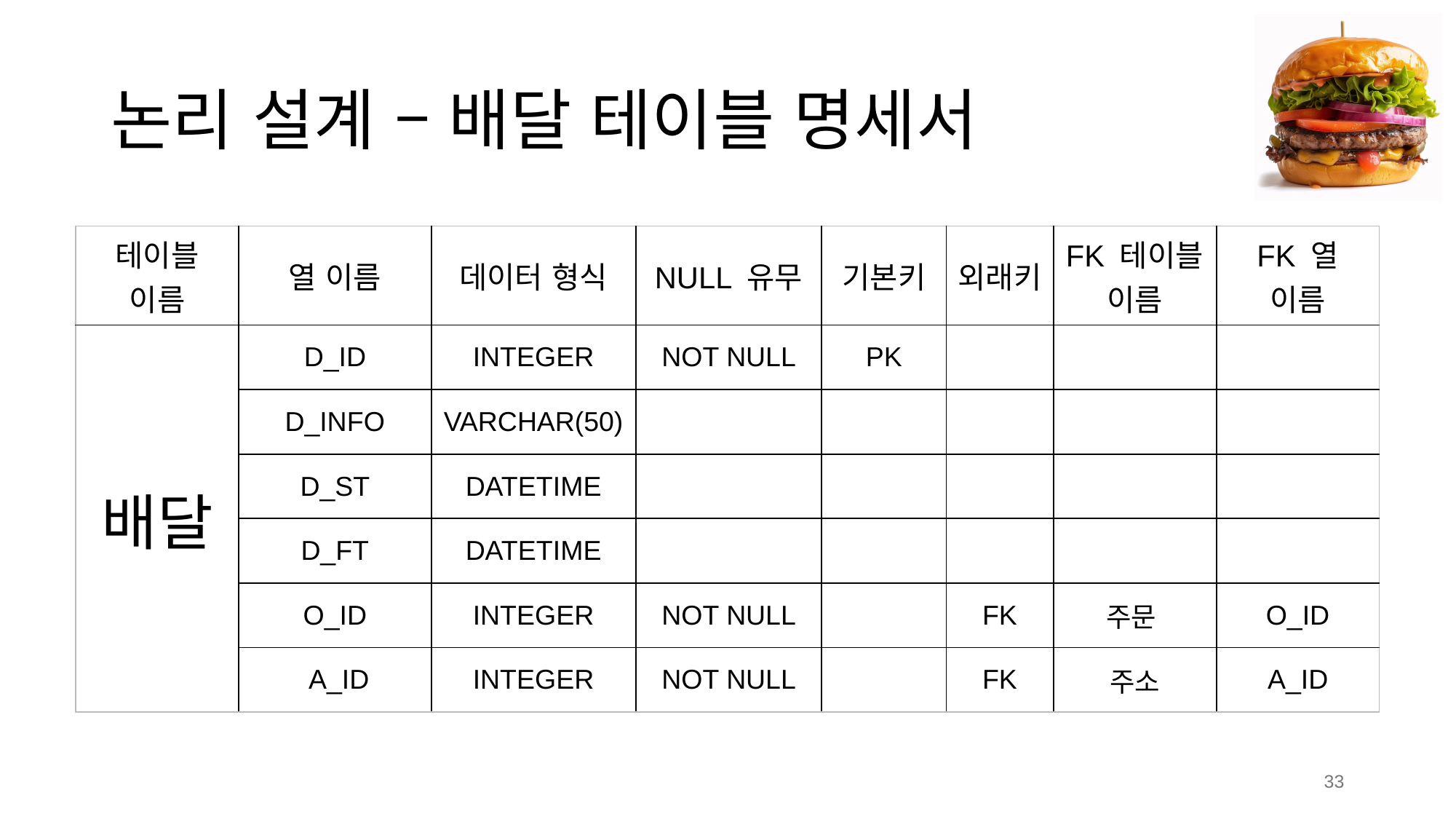

# 논리 설계 – 배달 테이블 명세서
| 테이블 이름 | 열 이름 | 데이터 형식 | NULL 유무 | 기본키 | 외래키 | FK 테이블 이름 | FK 열 이름 |
| --- | --- | --- | --- | --- | --- | --- | --- |
| 배달 | D\_ID | INTEGER | NOT NULL | PK |  |  |  |
|  | D\_INFO | VARCHAR(50) |  |  |  |  |  |
|  | D\_ST | DATETIME |  |  |  |  |  |
|  | D\_FT | DATETIME |  |  |  |  |  |
|  | O\_ID | INTEGER | NOT NULL |  | FK | 주문 | O\_ID |
|  | A\_ID | INTEGER | NOT NULL |  | FK | 주소 | A\_ID |
33